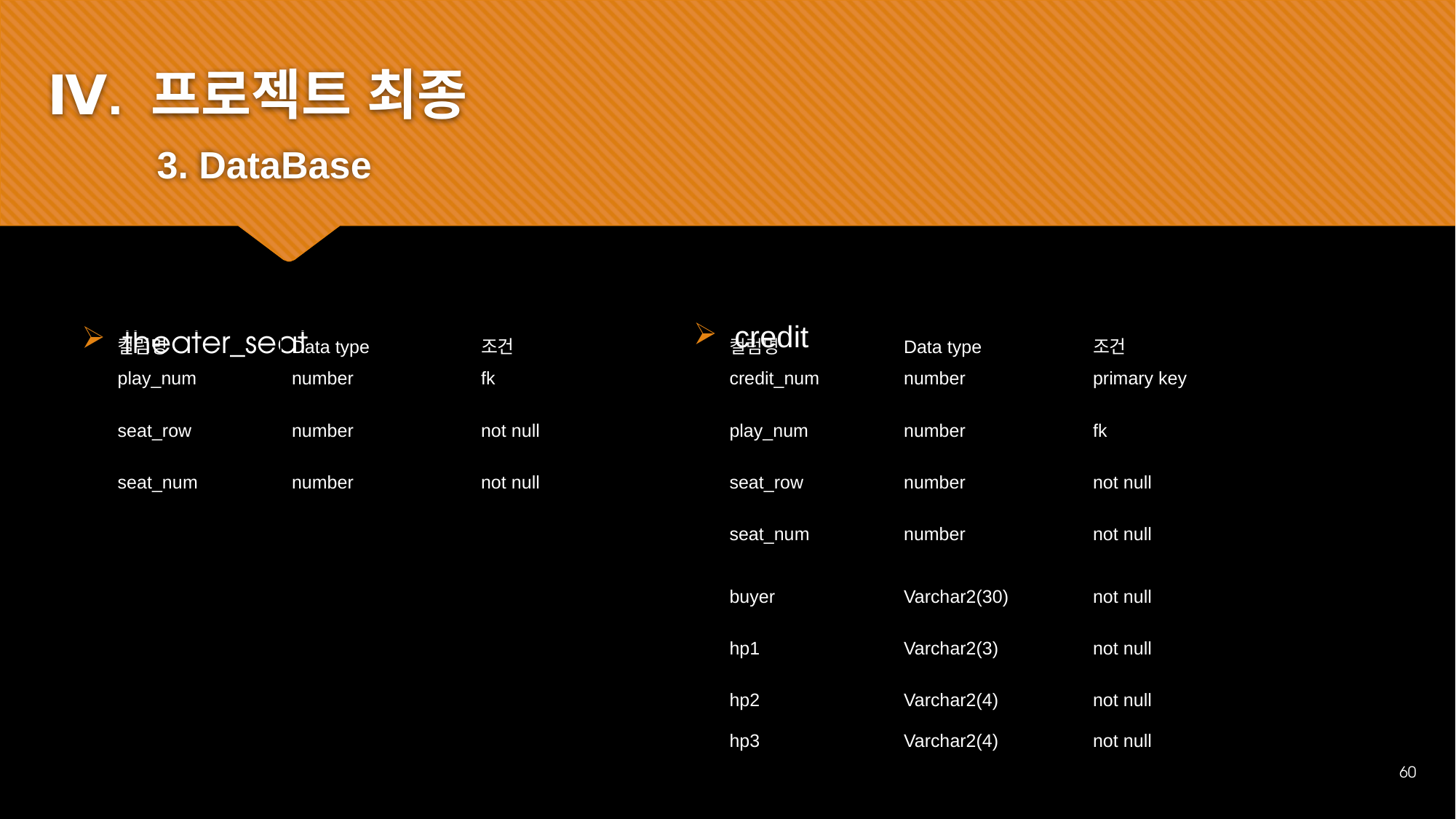

Ⅳ. 프로젝트 최종
	3. DataBase
#

credit

theater_seat

| 컬럼명 | Data type | 조건 |
| --- | --- | --- |
| play\_num | number | fk |
| seat\_row | number | not null |
| seat\_num | number | not null |
|  |  |  |
|  |  |  |
|  |  |  |
|  |  |  |
|  |  |  |
|  |  |  |
|  |  |  |
| 컬럼명 | Data type | 조건 |
| --- | --- | --- |
| credit\_num | number | primary key |
| play\_num | number | fk |
| seat\_row | number | not null |
| seat\_num | number | not null |
|  |  |  |
| buyer | Varchar2(30) | not null |
| hp1 | Varchar2(3) | not null |
| hp2 hp3 | Varchar2(4) Varchar2(4) | not null not null |
60